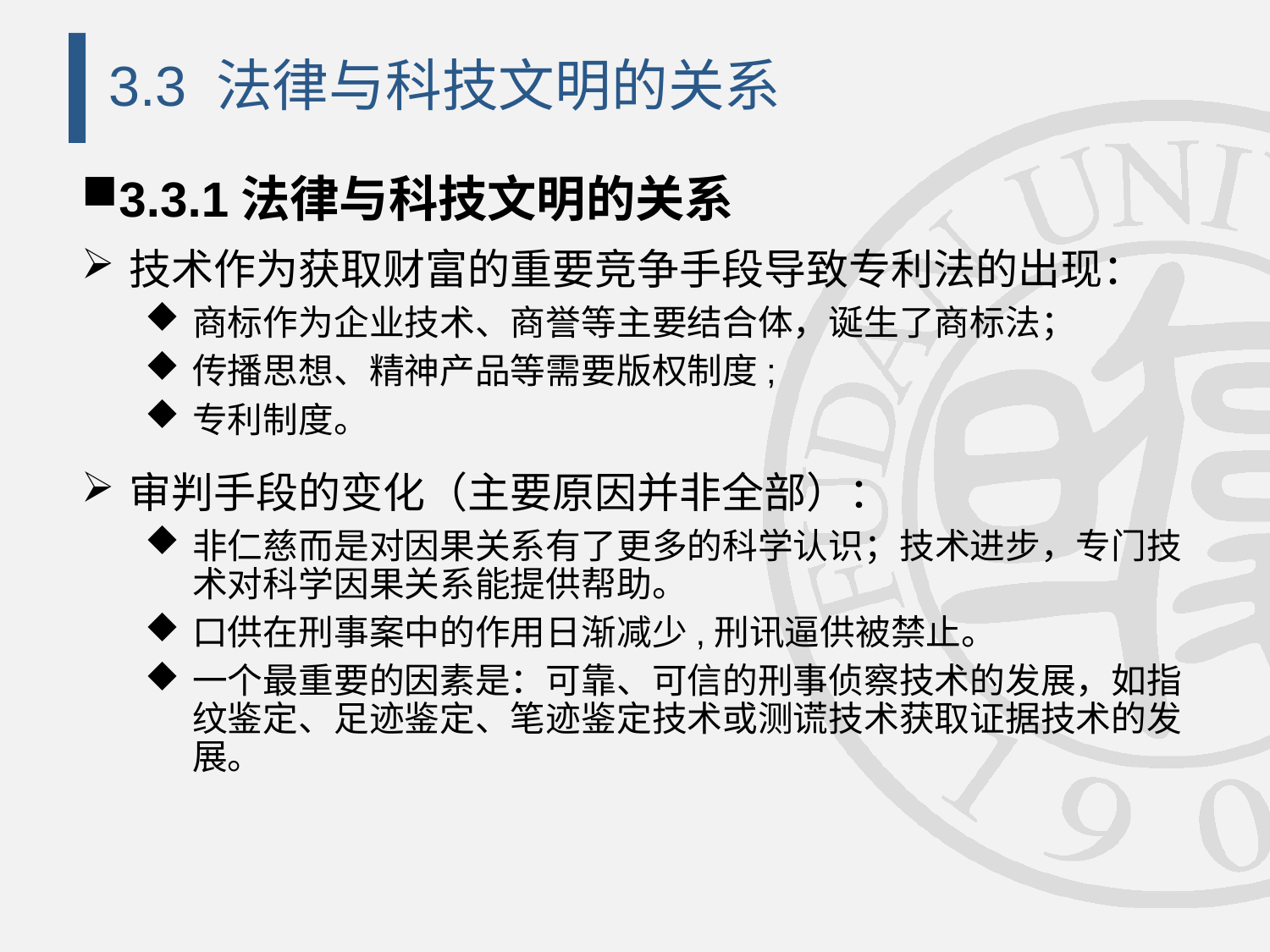

# 3.3 法律与科技文明的关系
3.3.1法律与科技文明的关系
技术作为获取财富的重要竞争手段导致专利法的出现：
商标作为企业技术、商誉等主要结合体，诞生了商标法；
传播思想、精神产品等需要版权制度;
专利制度。
审判手段的变化（主要原因并非全部）：
非仁慈而是对因果关系有了更多的科学认识；技术进步，专门技术对科学因果关系能提供帮助。
口供在刑事案中的作用日渐减少,刑讯逼供被禁止。
一个最重要的因素是：可靠、可信的刑事侦察技术的发展，如指纹鉴定、足迹鉴定、笔迹鉴定技术或测谎技术获取证据技术的发展。